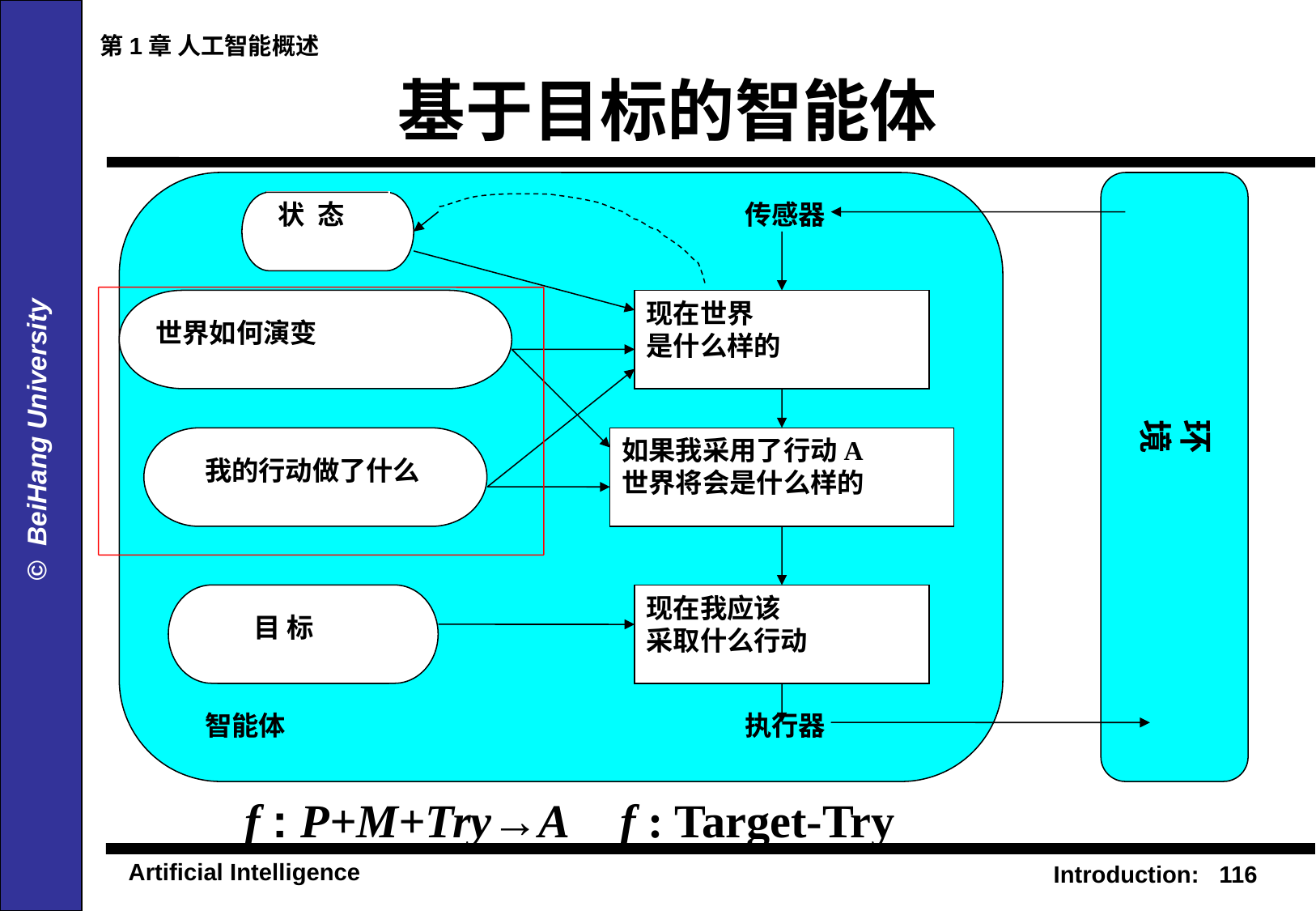

第1章 人工智能概述
# 基于目标的智能体

状  态

传感器

现在世界
是什么样的
世界如何演变

环 境

如果我采用了行动A
世界将会是什么样的
我的行动做了什么

现在我应该
采取什么行动
目 标

智能体
执行器

f : P+M+Try→A	 f : Target-Try